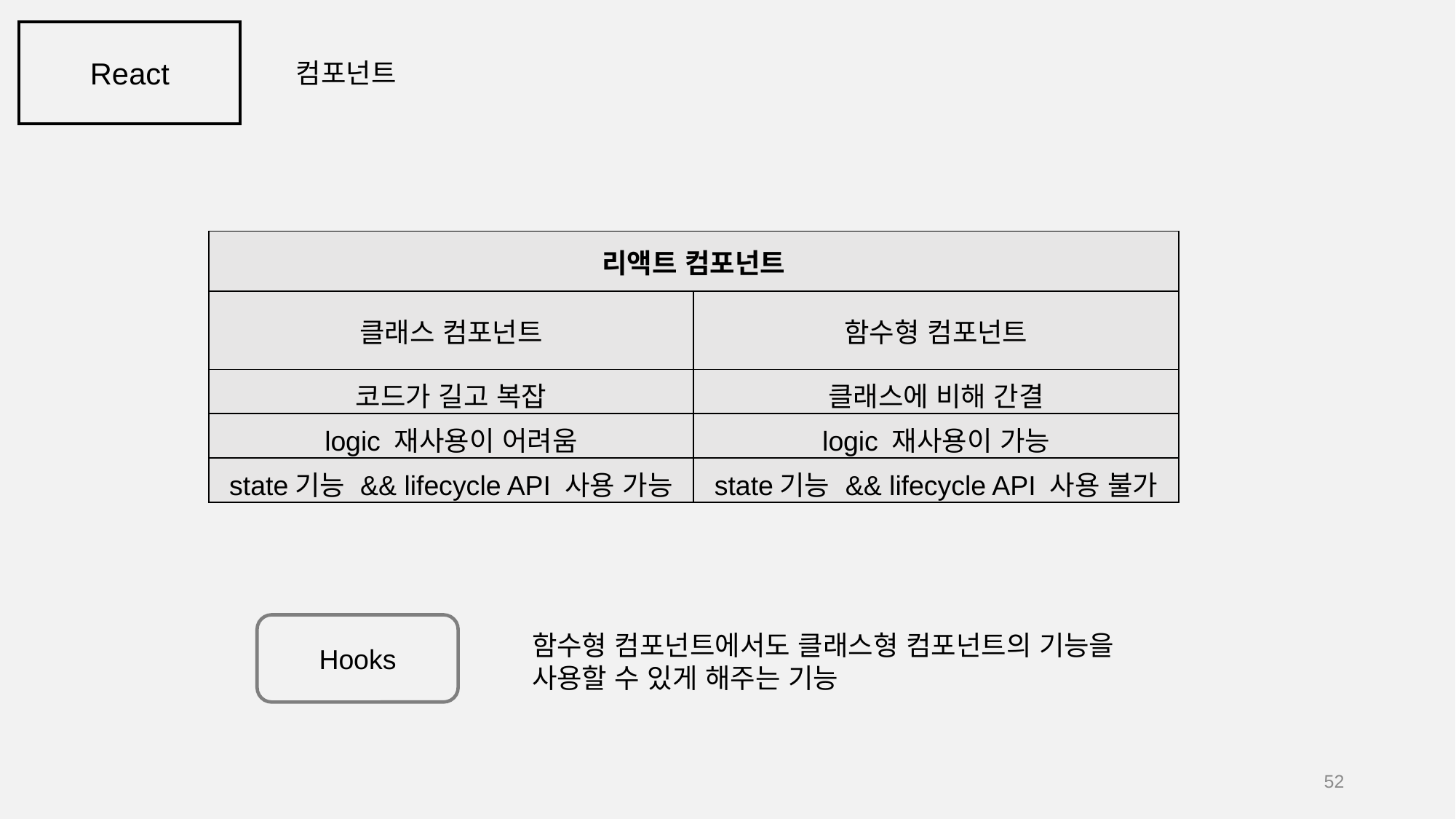

React
컴포넌트
| 리액트 컴포넌트 |  |
| --- | --- |
| 클래스 컴포넌트 | 함수형 컴포넌트 |
| 코드가 길고 복잡 | 클래스에 비해 간결 |
| logic 재사용이 어려움 | logic 재사용이 가능 |
| state기능 && lifecycle API 사용 가능 | state기능 && lifecycle API 사용 불가 |
   '"
Hooks
함수형 컴포넌트에서도 클래스형 컴포넌트의 기능을
사용할 수 있게 해주는 기능
52